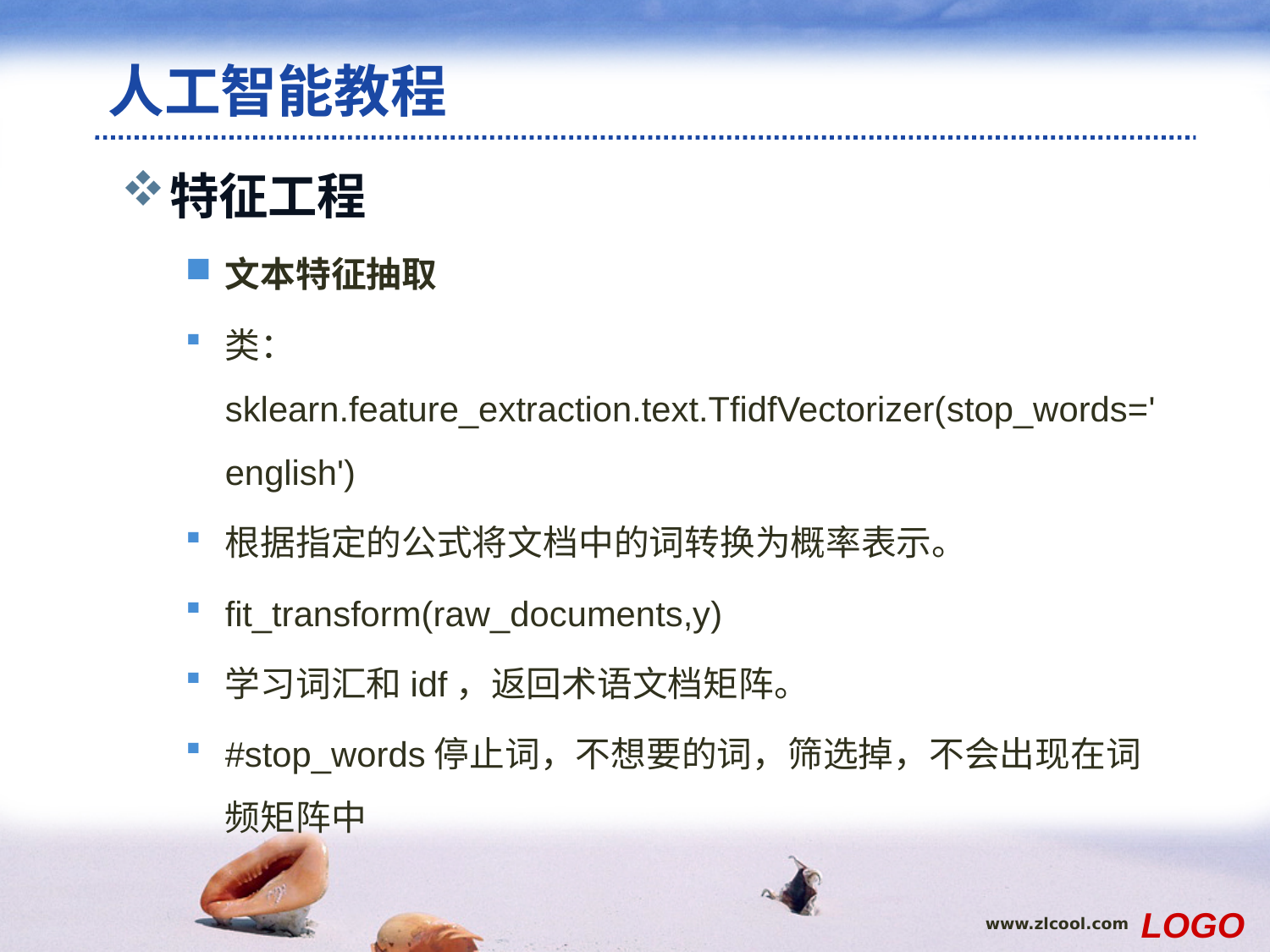

# 人工智能教程
特征工程
文本特征抽取
类：sklearn.feature_extraction.text.TfidfVectorizer(stop_words='english')
根据指定的公式将文档中的词转换为概率表示。
fit_transform(raw_documents,y)
学习词汇和idf，返回术语文档矩阵。
#stop_words停止词，不想要的词，筛选掉，不会出现在词频矩阵中

LOGO
www.zlcool.com